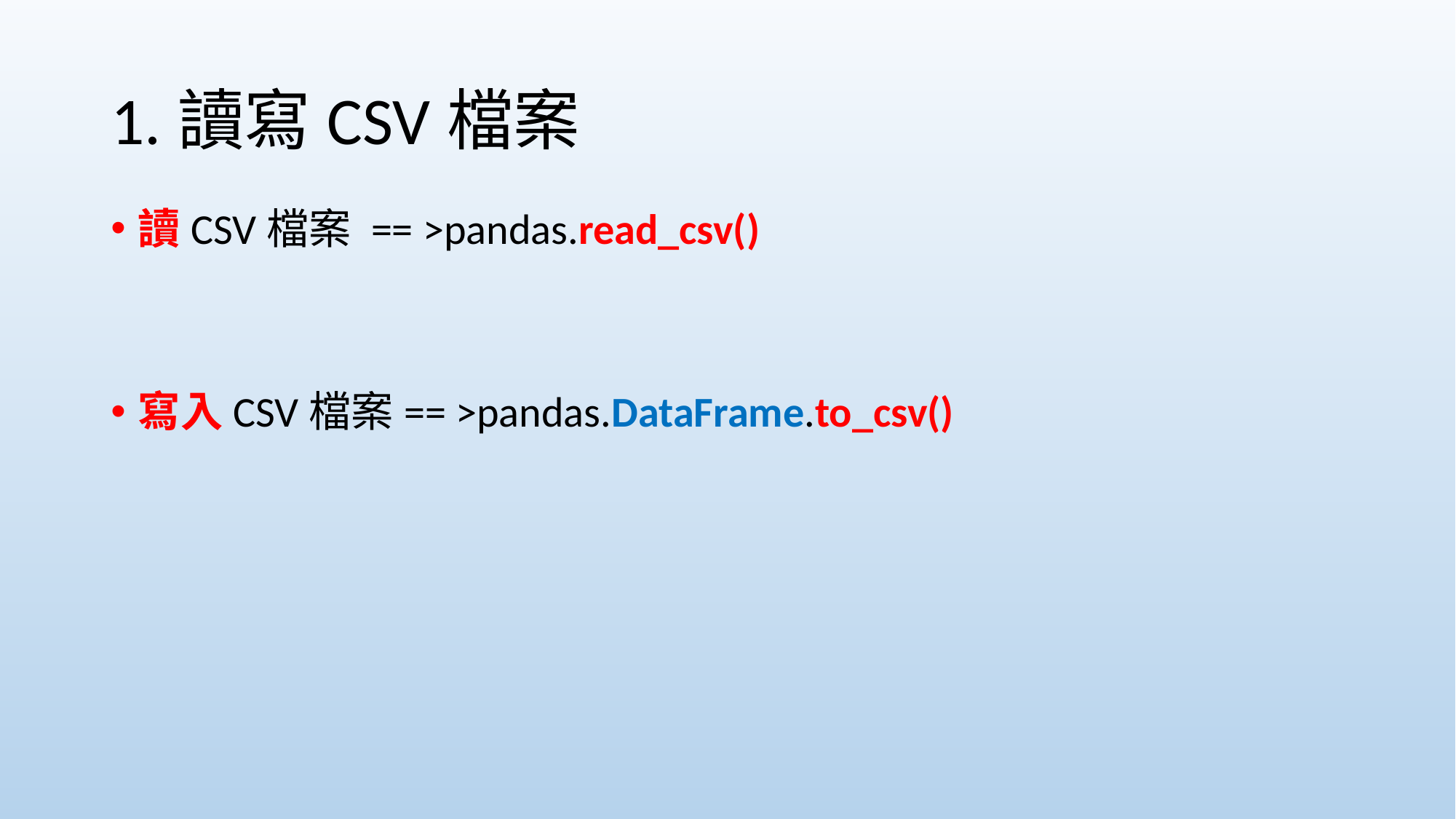

# 1.讀寫CSV檔案
讀CSV檔案 == >pandas.read_csv()

寫入CSV檔案== >pandas.DataFrame.to_csv()